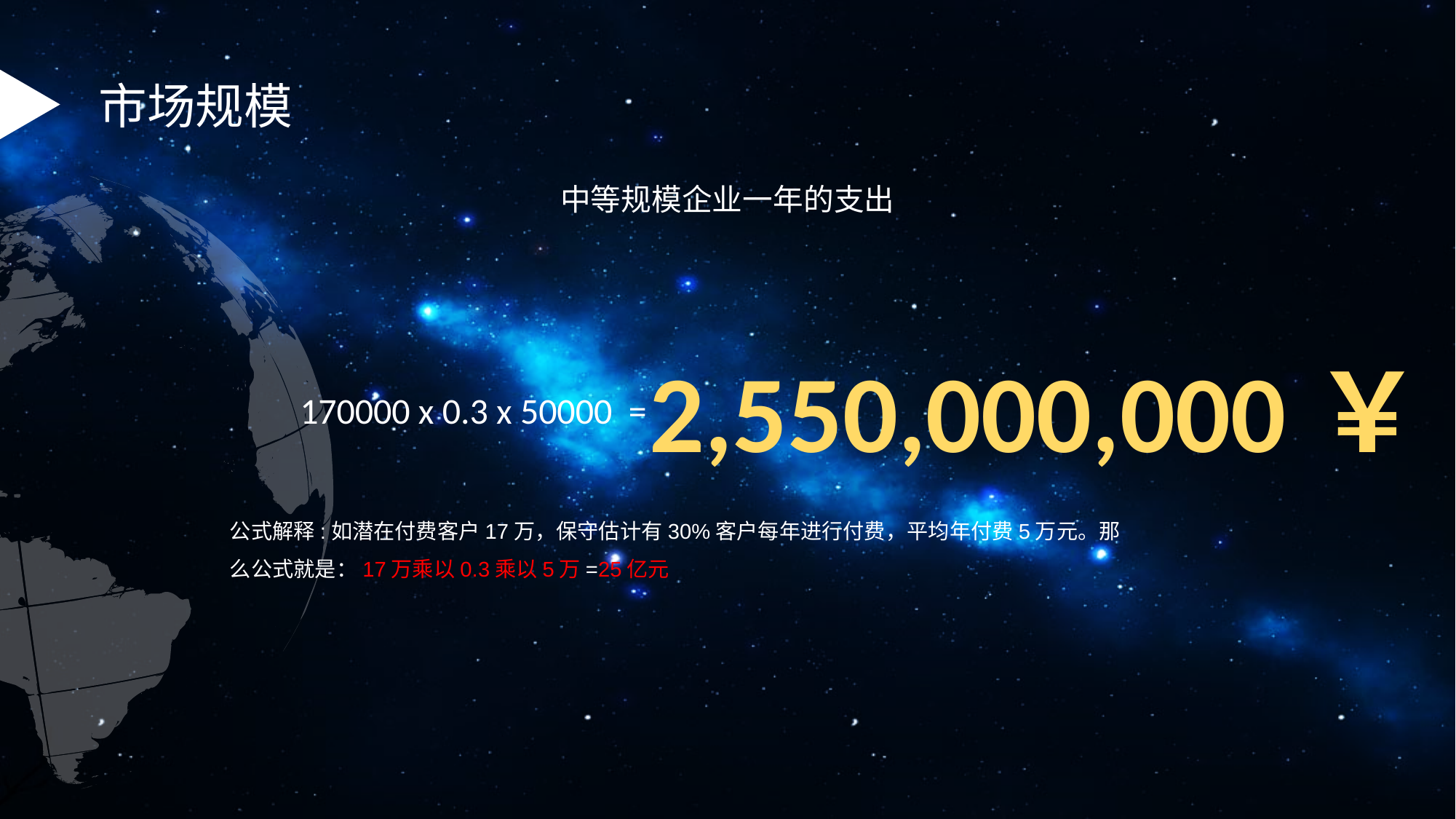

市场规模

中等规模企业一年的支出
2,550,000,000￥
170000 x 0.3 x 50000  =
公式解释:如潜在付费客户17万，保守估计有30%客户每年进行付费，平均年付费5万元。那么公式就是：17万乘以0.3乘以5万=25亿元
.